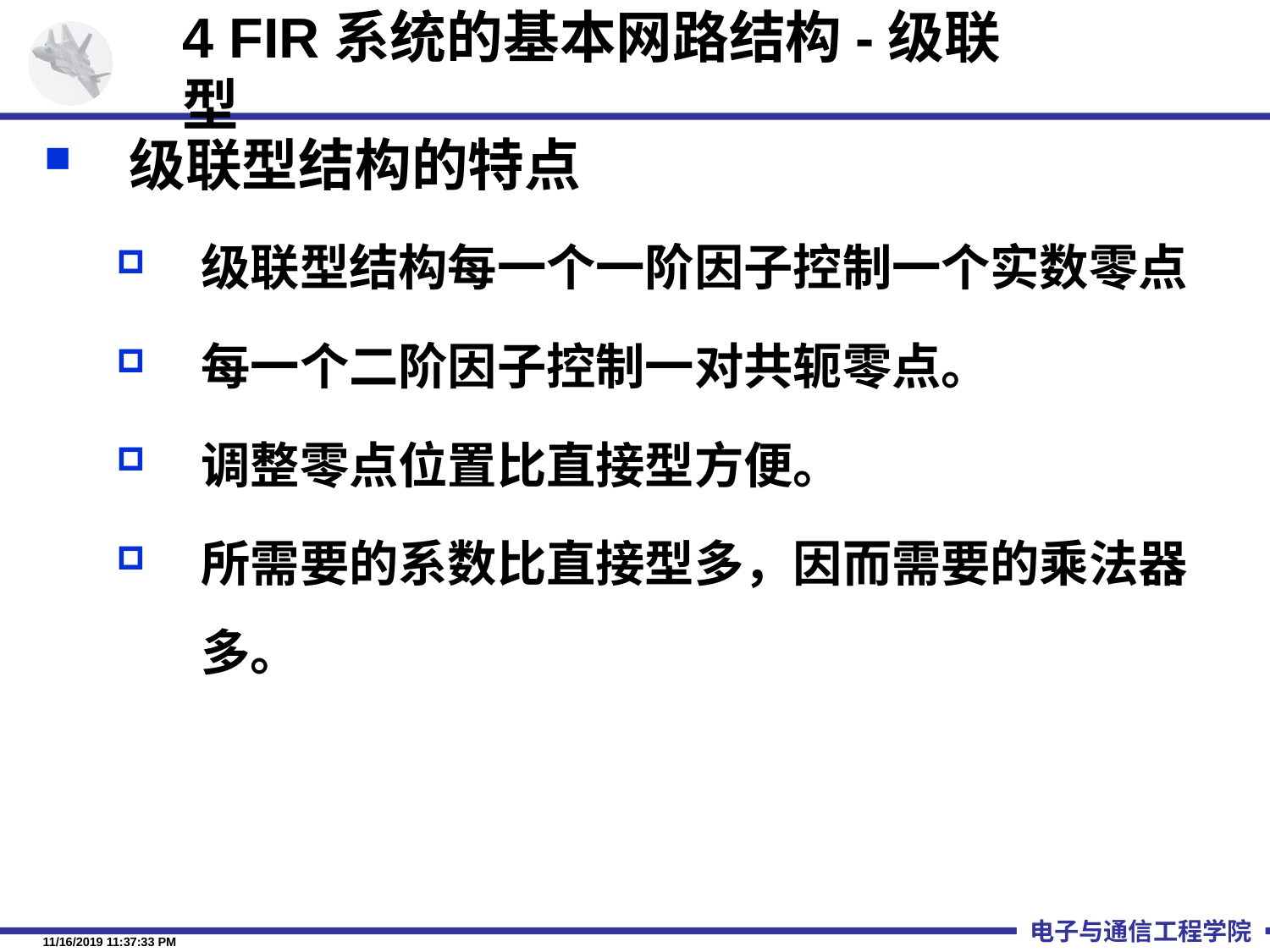

4 FIR系统的基本网路结构-级联型
级联型结构的特点
级联型结构每一个一阶因子控制一个实数零点
每一个二阶因子控制一对共轭零点。
调整零点位置比直接型方便。
所需要的系数比直接型多，因而需要的乘法器多。